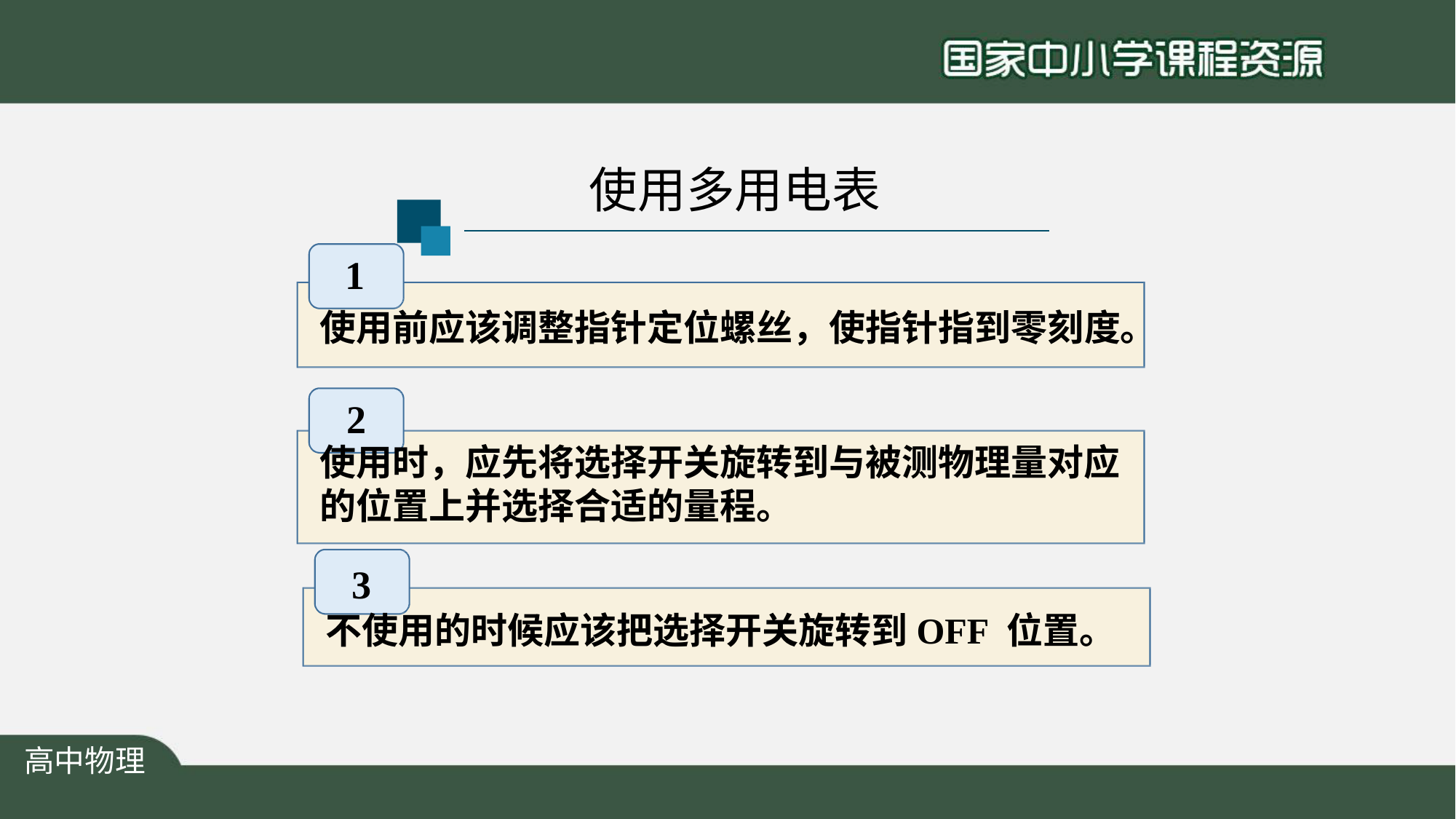

# 使用多用电表

1
使用前应该调整指针定位螺丝，使指针指到零刻度。

2
使用时，应先将选择开关旋转到与被测物理量对应
的位置上并选择合适的量程。
3
不使用的时候应该把选择开关旋转到OFF 位置。

高中物理